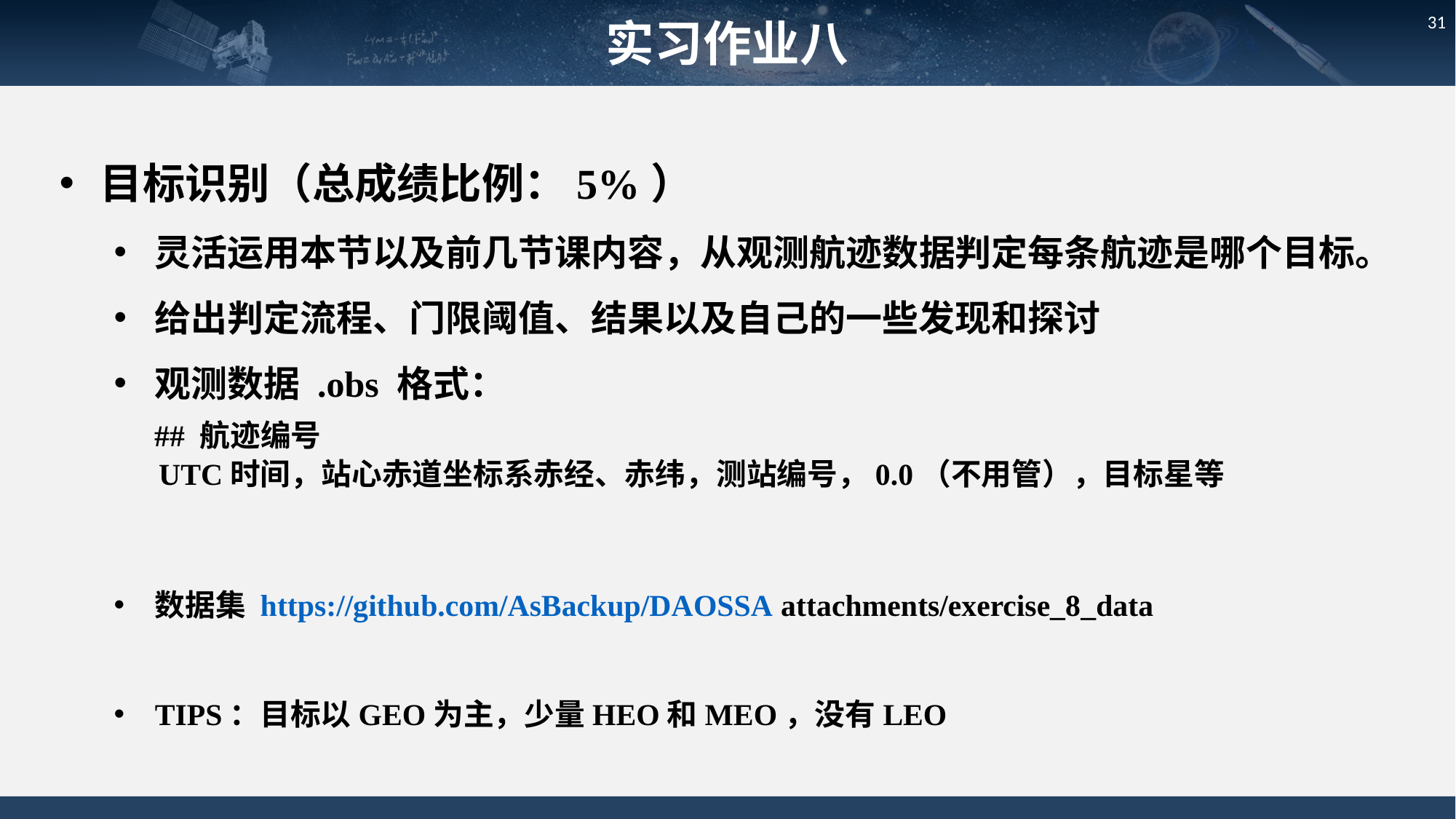

实习作业八
31
目标识别（总成绩比例：5%）
灵活运用本节以及前几节课内容，从观测航迹数据判定每条航迹是哪个目标。
给出判定流程、门限阈值、结果以及自己的一些发现和探讨
观测数据 .obs 格式：
         ## 航迹编号
             UTC时间，站心赤道坐标系赤经、赤纬，测站编号，0.0（不用管），目标星等

数据集 https://github.com/AsBackup/DAOSSA attachments/exercise_8_data

TIPS：目标以GEO为主，少量HEO和MEO，没有LEO